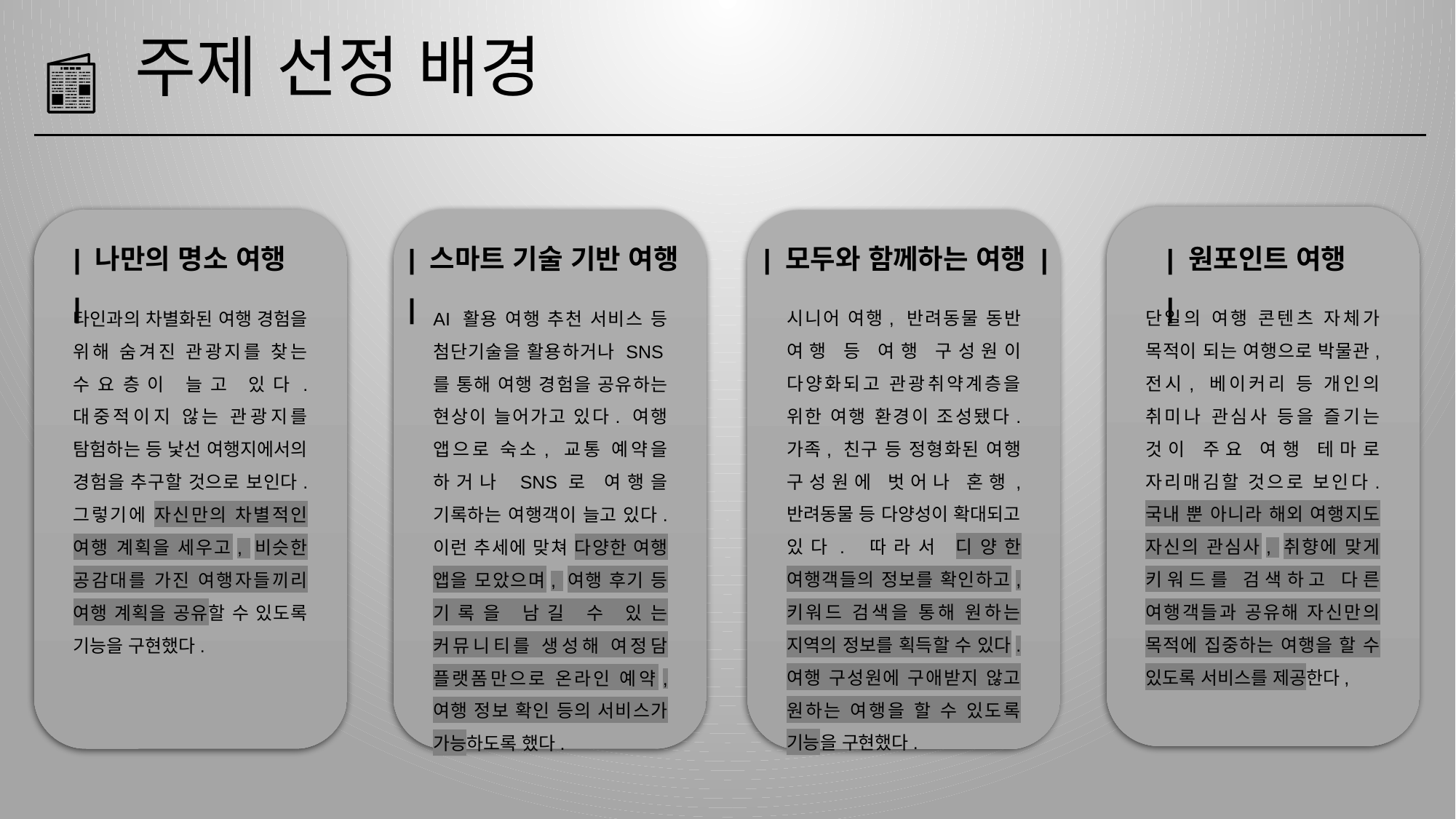

주제 선정 배경
📰

| 원포인트 여행 |
단일의 여행 콘텐츠 자체가 목적이 되는 여행으로 박물관, 전시, 베이커리 등 개인의 취미나 관심사 등을 즐기는 것이 주요 여행 테마로 자리매김할 것으로 보인다. 국내 뿐 아니라 해외 여행지도 자신의 관심사, 취향에 맞게 키워드를 검색하고 다른 여행객들과 공유해 자신만의 목적에 집중하는 여행을 할 수 있도록 서비스를 제공한다,

| 나만의 명소 여행 |
타인과의 차별화된 여행 경험을 위해 숨겨진 관광지를 찾는 수요층이 늘고 있다. 대중적이지 않는 관광지를 탐험하는 등 낯선 여행지에서의 경험을 추구할 것으로 보인다. 그렇기에 자신만의 차별적인 여행 계획을 세우고, 비슷한 공감대를 가진 여행자들끼리 여행 계획을 공유할 수 있도록 기능을 구현했다.

| 스마트 기술 기반 여행 |
AI 활용 여행 추천 서비스 등 첨단기술을 활용하거나 SNS를 통해 여행 경험을 공유하는 현상이 늘어가고 있다. 여행 앱으로 숙소, 교통 예약을 하거나 SNS로 여행을 기록하는 여행객이 늘고 있다. 이런 추세에 맞쳐 다양한 여행 앱을 모았으며, 여행 후기 등 기록을 남길 수 있는 커뮤니티를 생성해 여정담 플랫폼만으로 온라인 예약, 여행 정보 확인 등의 서비스가 가능하도록 했다.

| 모두와 함께하는 여행 |
시니어 여행, 반려동물 동반 여행 등 여행 구성원이 다양화되고 관광취약계층을 위한 여행 환경이 조성됐다. 가족, 친구 등 정형화된 여행 구성원에 벗어나 혼행, 반려동물 등 다양성이 확대되고 있다. 따라서 디양한 여행객들의 정보를 확인하고, 키워드 검색을 통해 원하는 지역의 정보를 획득할 수 있다. 여행 구성원에 구애받지 않고 원하는 여행을 할 수 있도록 기능을 구현했다.